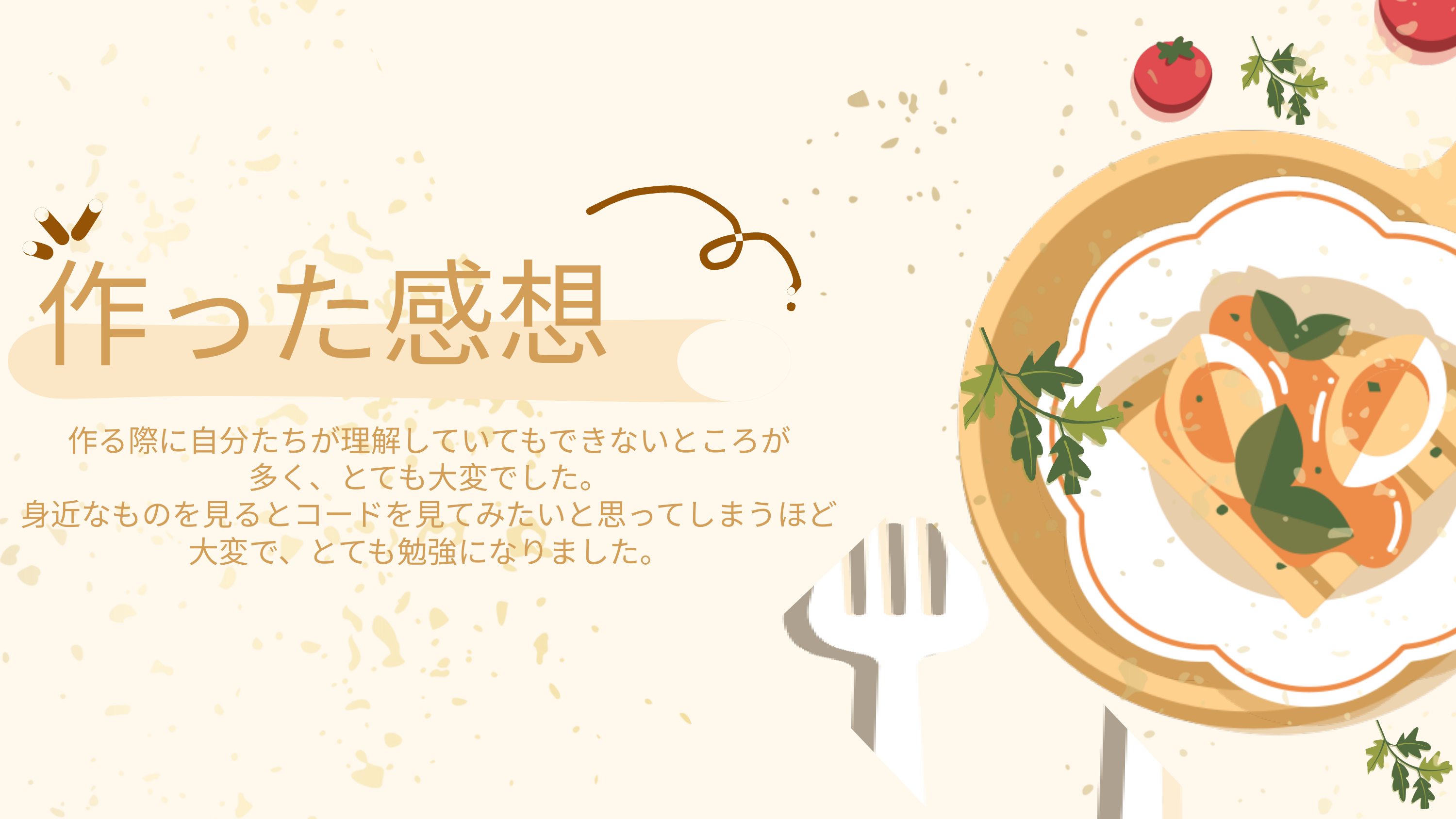

作った感想

作る際に自分たちが理解していてもできないところが
多く、とても大変でした。
身近なものを見るとコードを見てみたいと思ってしまうほど
大変で、とても勉強になりました。